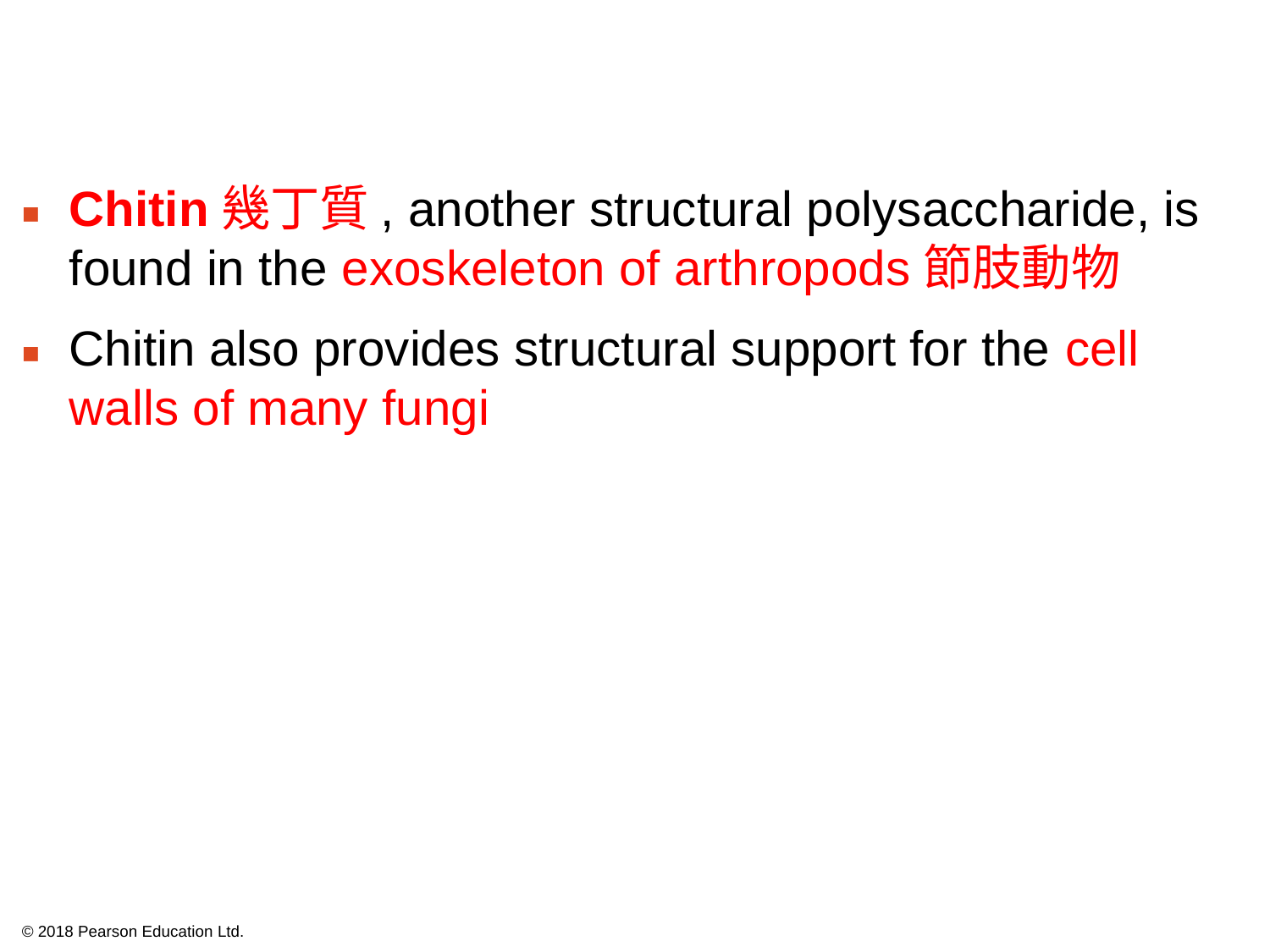

Chitin幾丁質, another structural polysaccharide, is found in the exoskeleton of arthropods節肢動物
Chitin also provides structural support for the cell walls of many fungi
© 2018 Pearson Education Ltd.